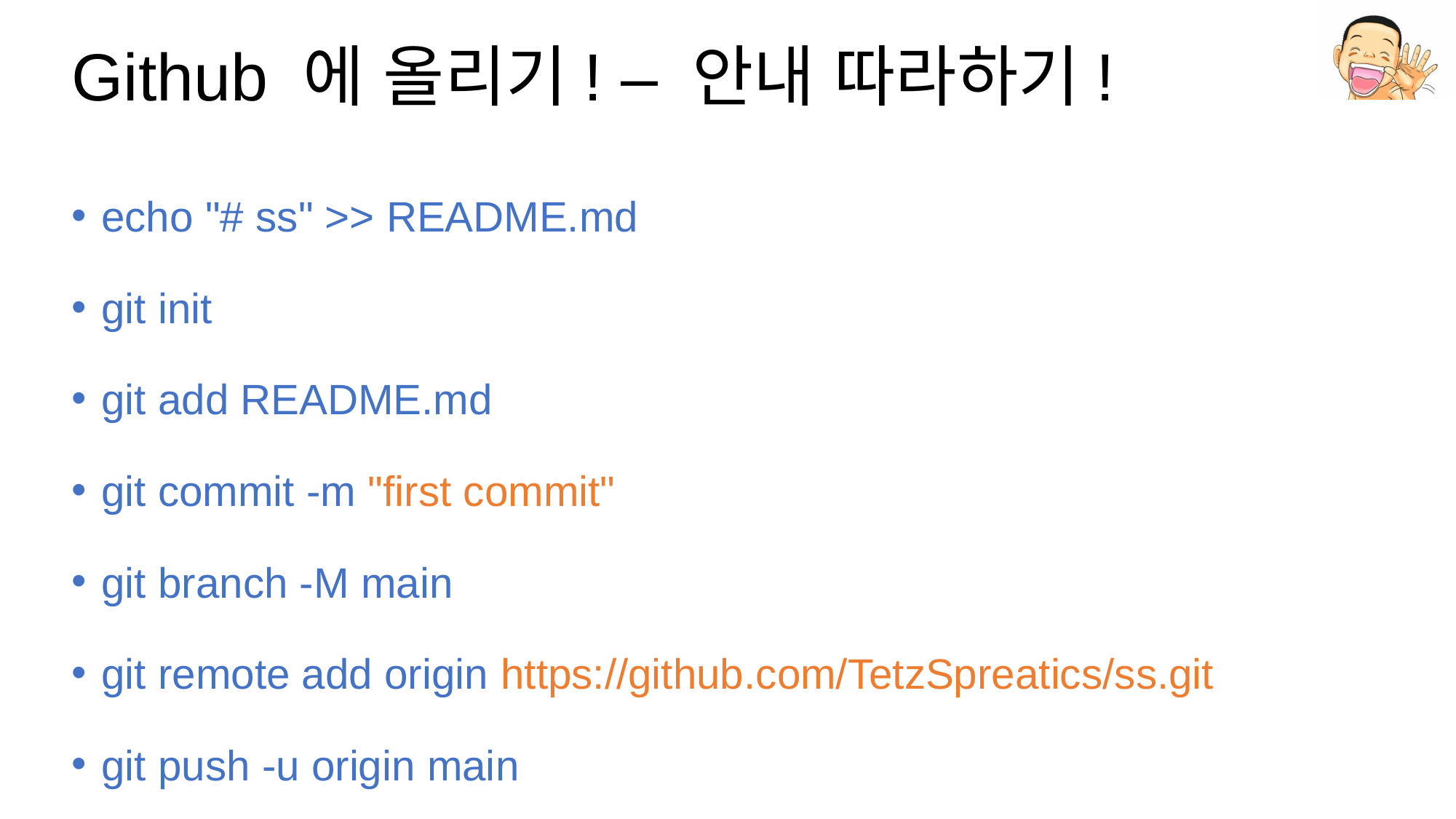

# Github 에 올리기! – 안내 따라하기!
echo "# ss" >> README.md
git init
git add README.md
git commit -m "first commit"
git branch -M main
git remote add origin https://github.com/TetzSpreatics/ss.git
git push -u origin main